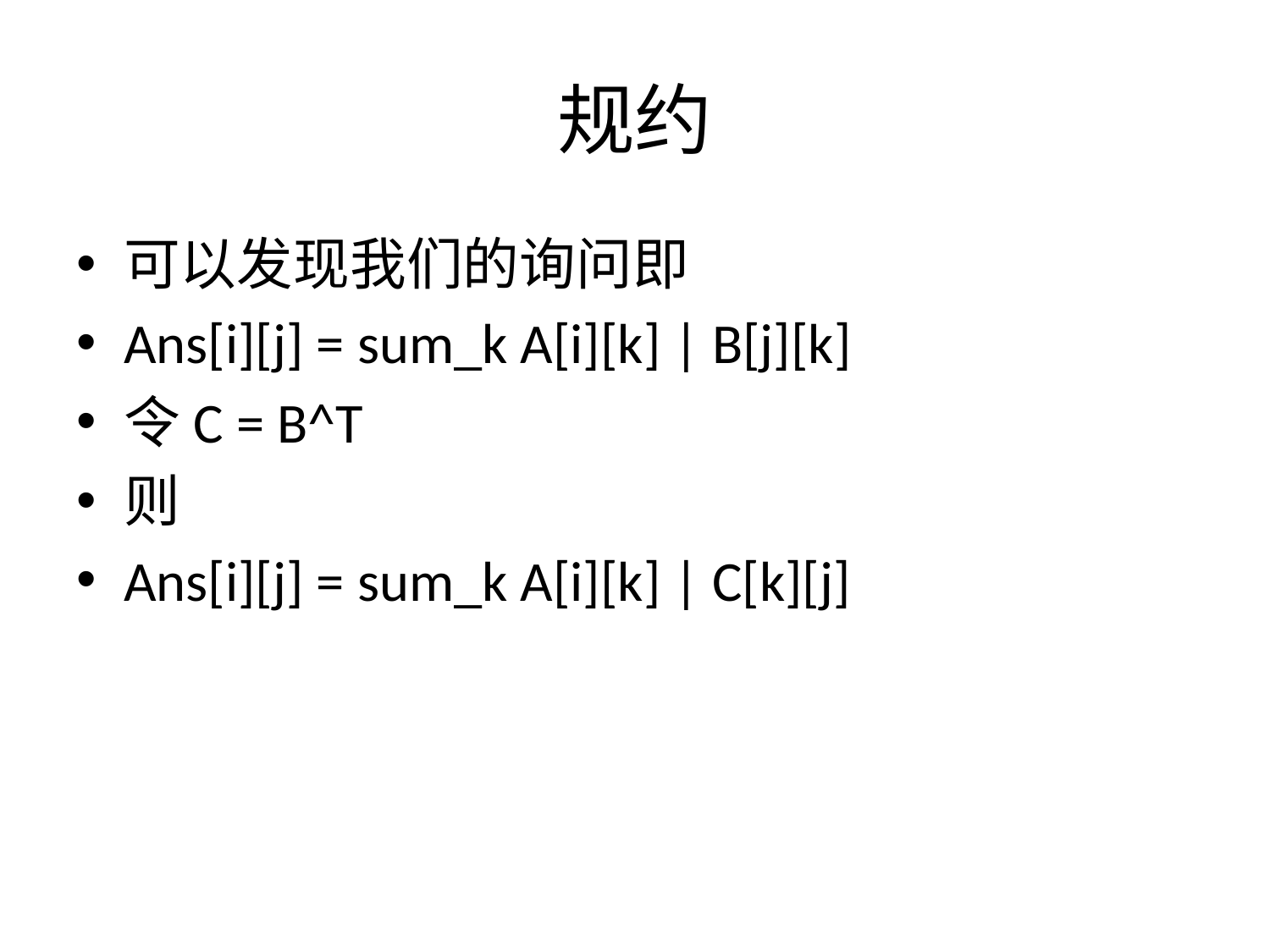

# 规约
可以发现我们的询问即
Ans[i][j] = sum_k A[i][k] | B[j][k]
令C = B^T
则
Ans[i][j] = sum_k A[i][k] | C[k][j]